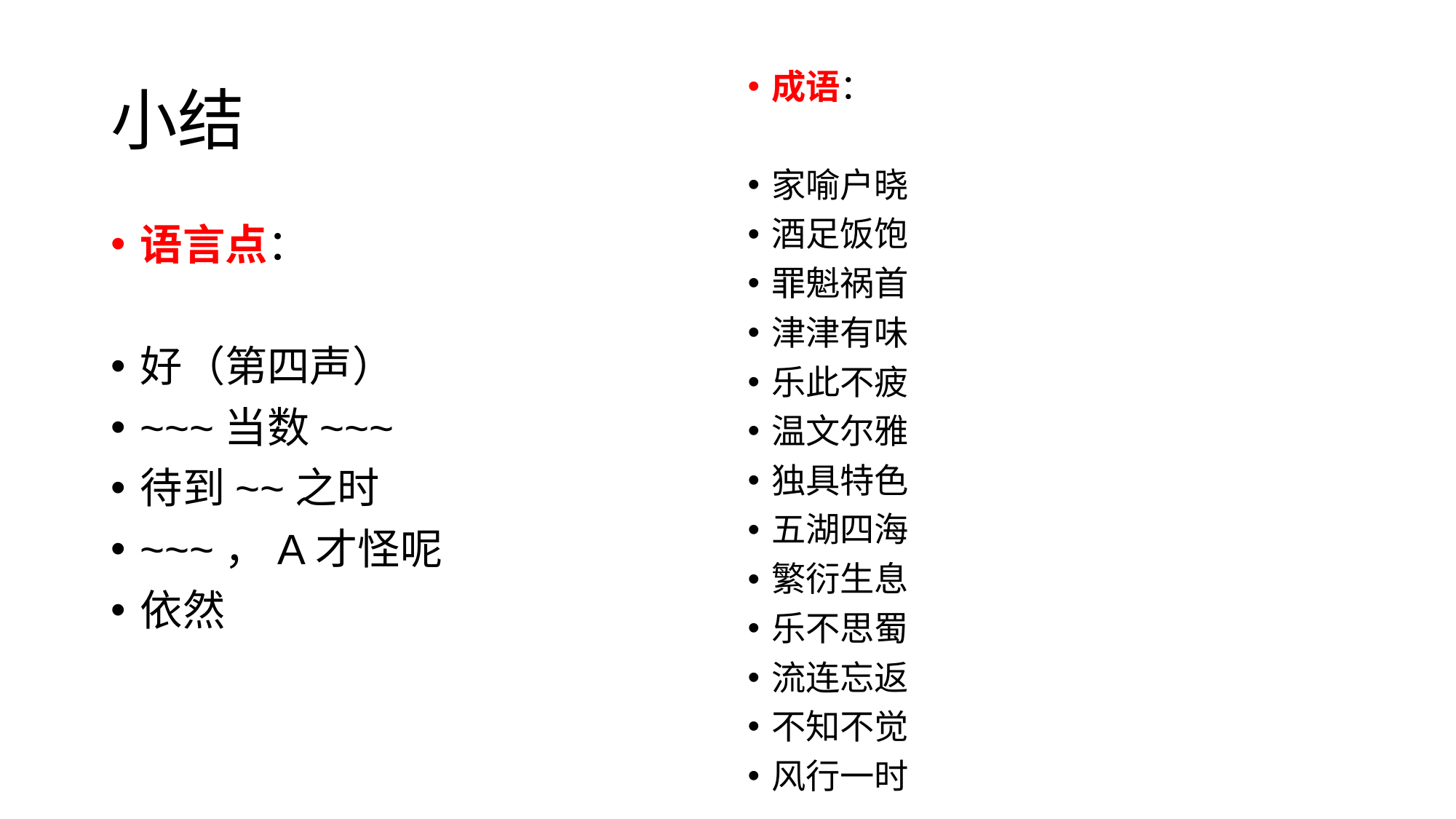

# 小结
成语：

家喻户晓
酒足饭饱
罪魁祸首
津津有味
乐此不疲
温文尔雅
独具特色
五湖四海
繁衍生息
乐不思蜀
流连忘返
不知不觉
风行一时

语言点：

好（第四声）
~~~当数~~~
待到~~之时
~~~，A才怪呢
依然